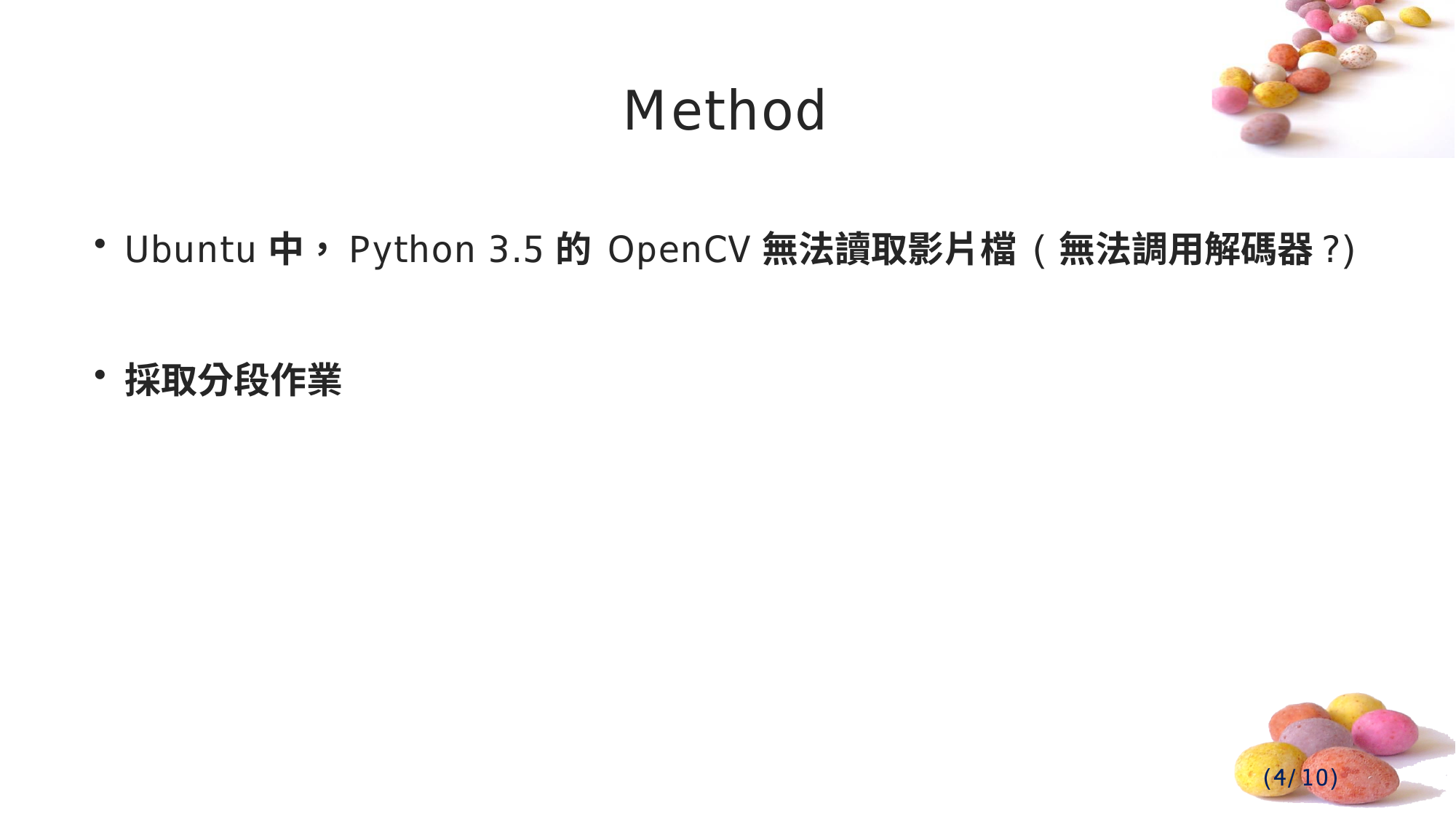

# Method
Ubuntu中，Python 3.5的 OpenCV無法讀取影片檔 (無法調用解碼器?)

採取分段作業